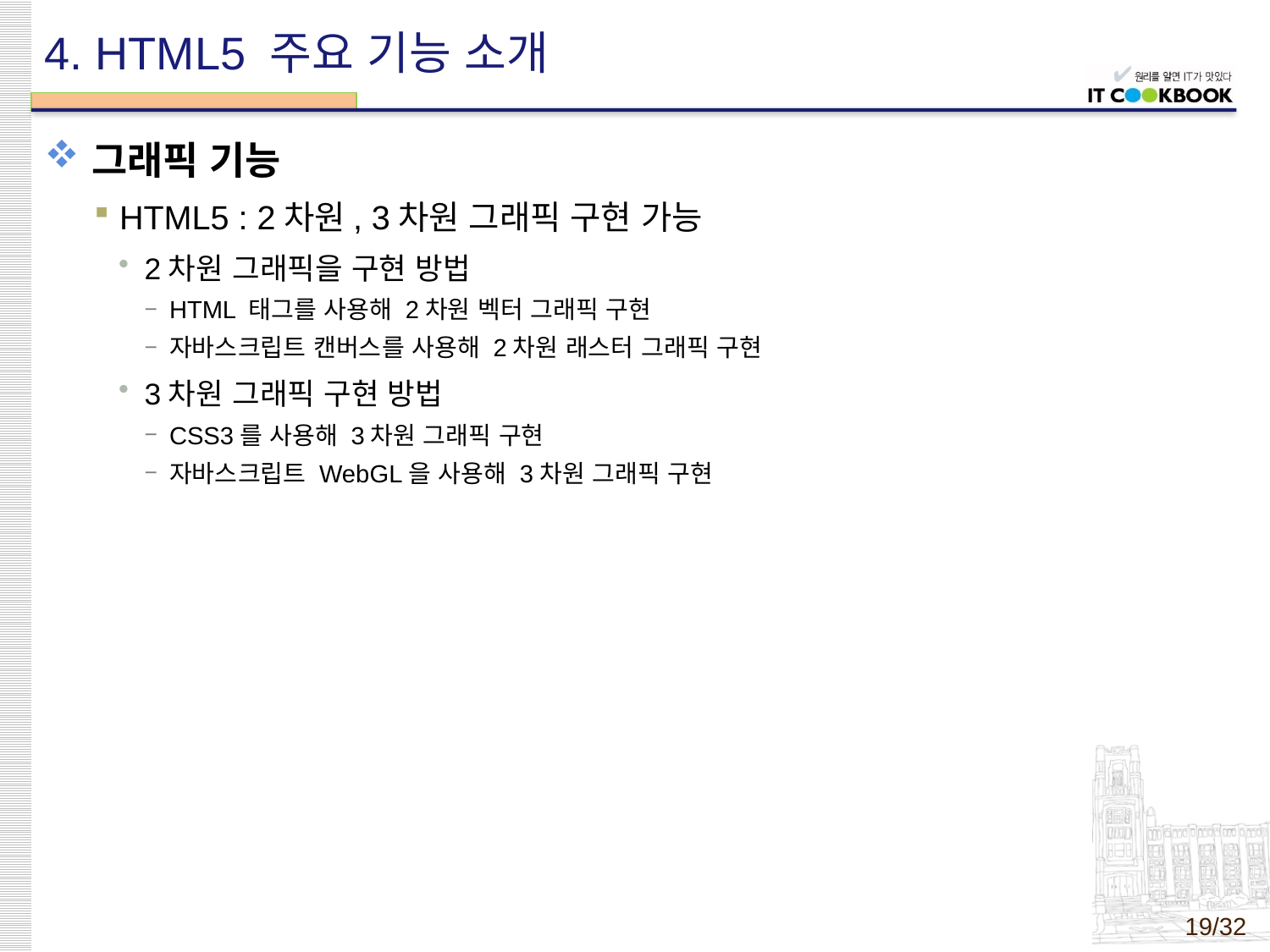

# 4. HTML5 주요 기능 소개
그래픽 기능
HTML5 : 2차원, 3차원 그래픽 구현 가능
2차원 그래픽을 구현 방법
HTML 태그를 사용해 2차원 벡터 그래픽 구현
자바스크립트 캔버스를 사용해 2차원 래스터 그래픽 구현
3차원 그래픽 구현 방법
CSS3를 사용해 3차원 그래픽 구현
자바스크립트 WebGL을 사용해 3차원 그래픽 구현